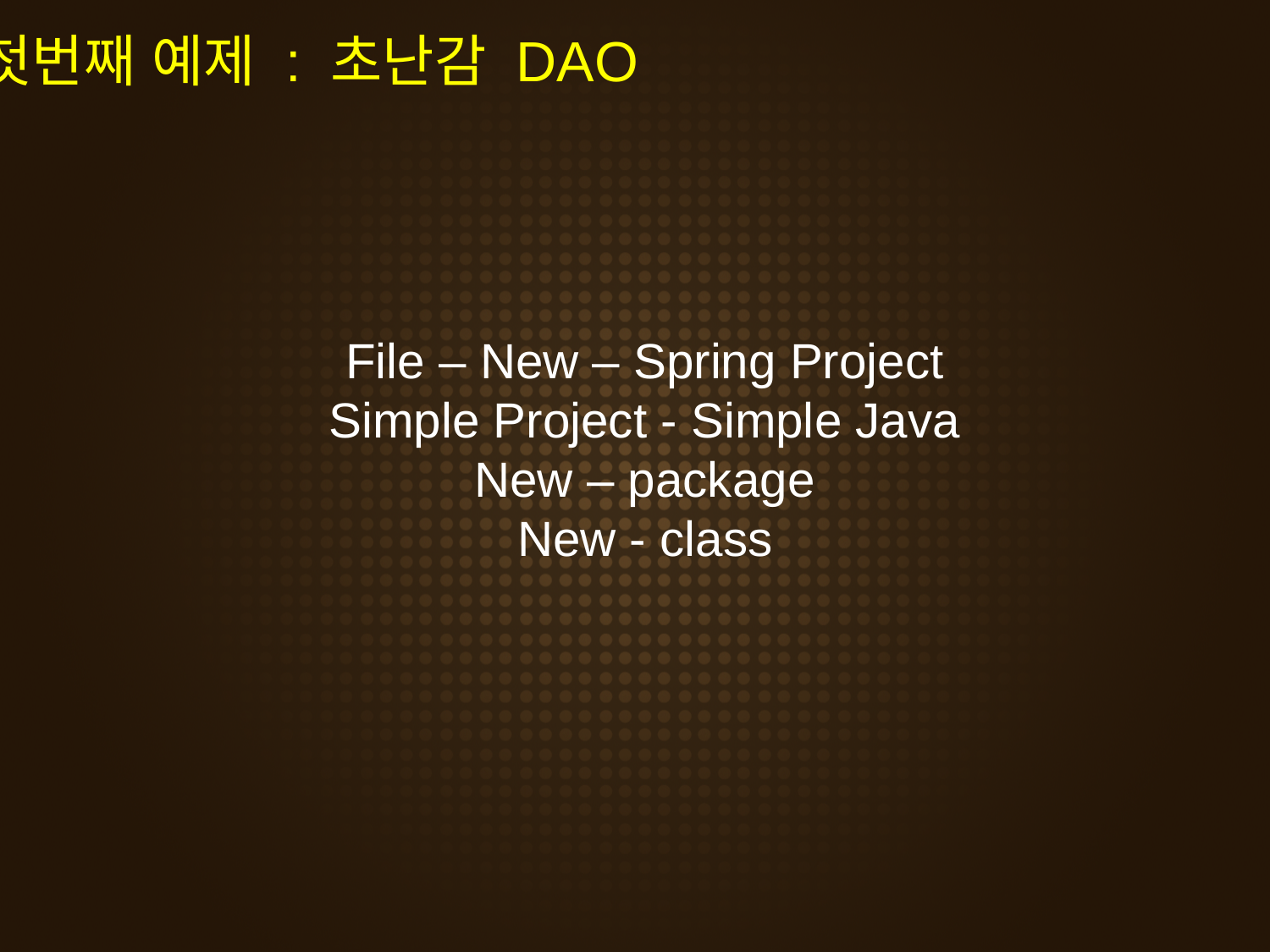

첫번째 예제 : 초난감 DAO
File – New – Spring Project
Simple Project - Simple Java
New – package
New - class